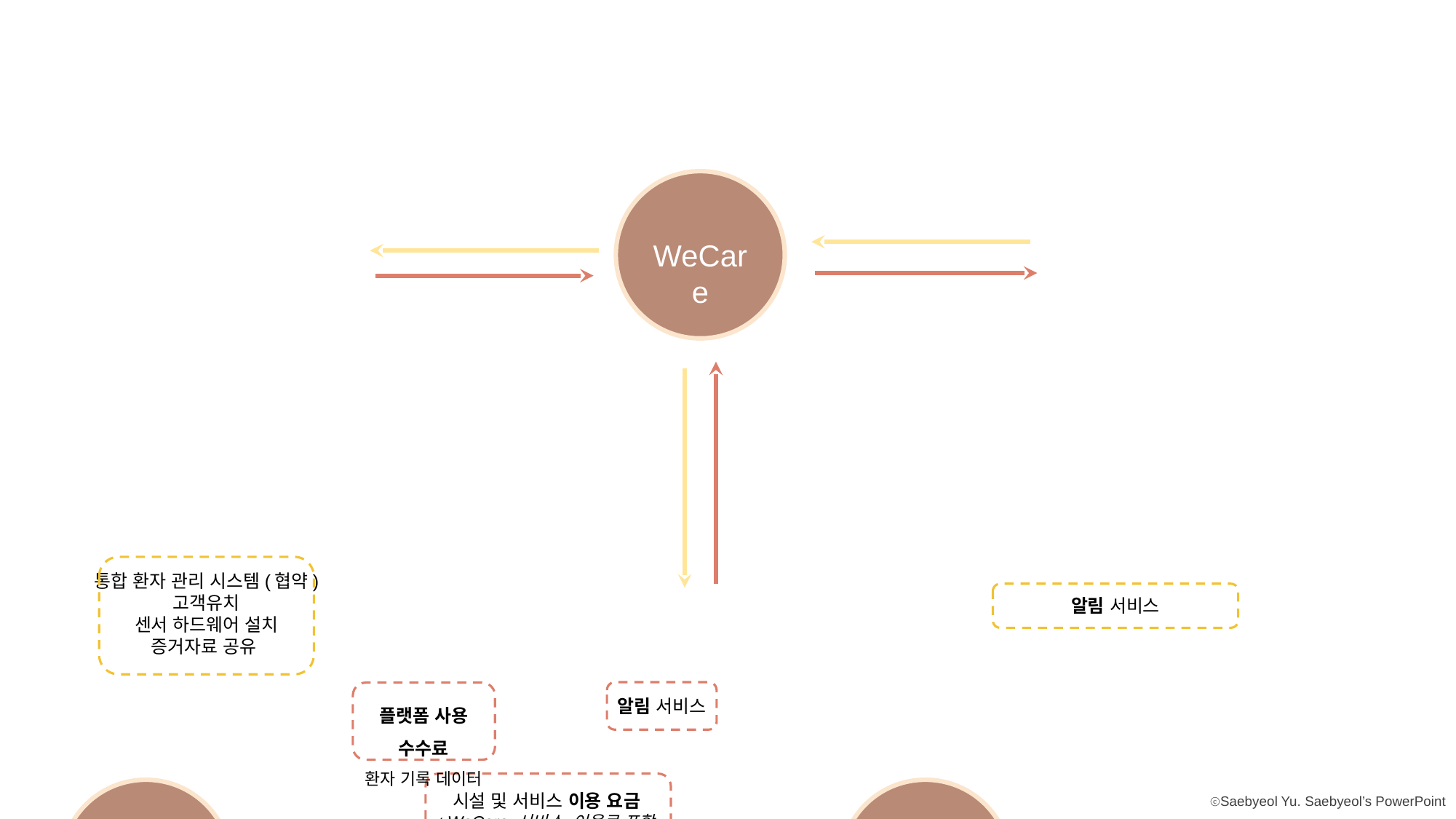

WeCare

통합 환자 관리 시스템(협약)
고객유치
센서 하드웨어 설치
증거자료 공유

알림 서비스

플랫폼 사용 수수료
환자 기록 데이터

알림 서비스

시설 및 서비스 이용 요금
( WeCare 서비스  이용료 포함 금액 )

시설

입소 노인
보호자

WeCare 기반 케어 서비스